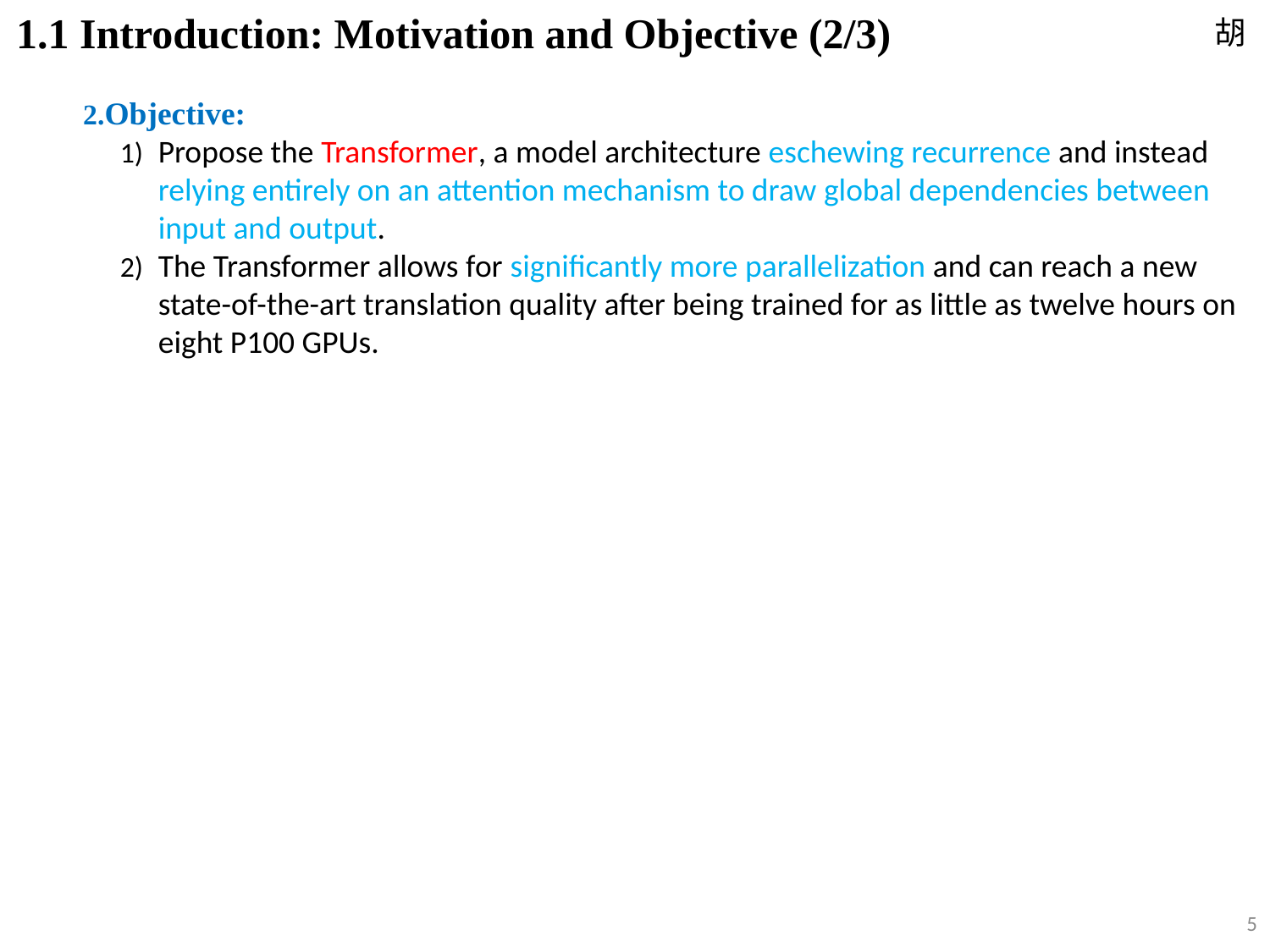

1.1 Introduction: Motivation and Objective (2/3)
胡
Objective:
Propose the Transformer, a model architecture eschewing recurrence and instead relying entirely on an attention mechanism to draw global dependencies between input and output.
The Transformer allows for significantly more parallelization and can reach a new state-of-the-art translation quality after being trained for as little as twelve hours on eight P100 GPUs.
5